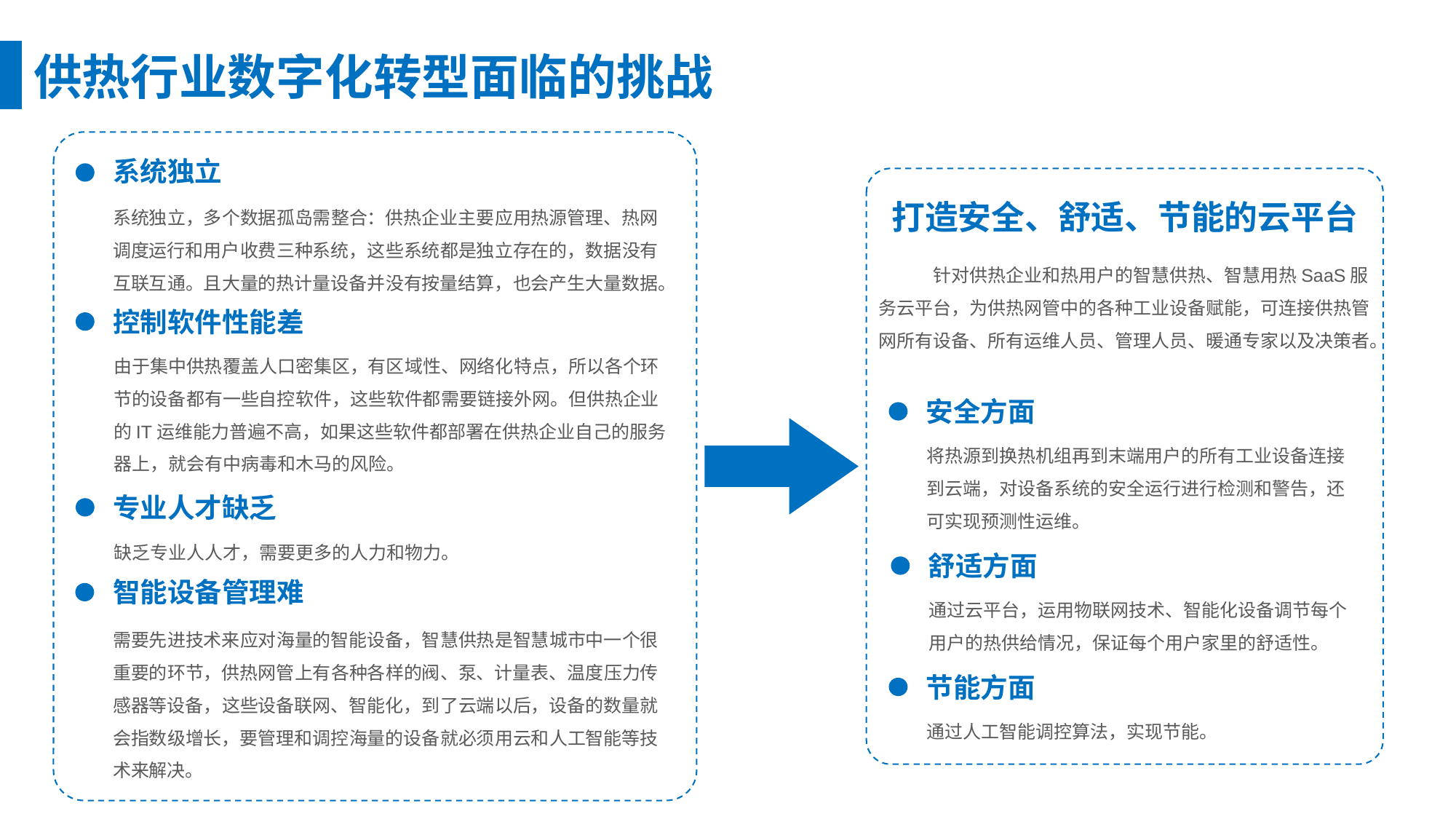

供热行业数字化转型面临的挑战

系统独立

系统独立，多个数据孤岛需整合：供热企业主要应用热源管理、热网调度运行和用户收费三种系统，这些系统都是独立存在的，数据没有互联互通。且大量的热计量设备并没有按量结算，也会产生大量数据。

控制软件性能差
由于集中供热覆盖人口密集区，有区域性、网络化特点，所以各个环节的设备都有一些自控软件，这些软件都需要链接外网。但供热企业的IT运维能力普遍不高，如果这些软件都部署在供热企业自己的服务器上，就会有中病毒和木马的风险。
专业人才缺乏
缺乏专业人人才，需要更多的人力和物力。
智能设备管理难
需要先进技术来应对海量的智能设备，智慧供热是智慧城市中一个很重要的环节，供热网管上有各种各样的阀、泵、计量表、温度压力传感器等设备，这些设备联网、智能化，到了云端以后，设备的数量就会指数级增长，要管理和调控海量的设备就必须用云和人工智能等技术来解决。

打造安全、舒适、节能的云平台
针对供热企业和热用户的智慧供热、智慧用热SaaS服务云平台，为供热网管中的各种工业设备赋能，可连接供热管网所有设备、所有运维人员、管理人员、暖通专家以及决策者。
安全方面

将热源到换热机组再到末端用户的所有工业设备连接到云端，对设备系统的安全运行进行检测和警告，还可实现预测性运维。
舒适方面

通过云平台，运用物联网技术、智能化设备调节每个用户的热供给情况，保证每个用户家里的舒适性。
节能方面

通过人工智能调控算法，实现节能。